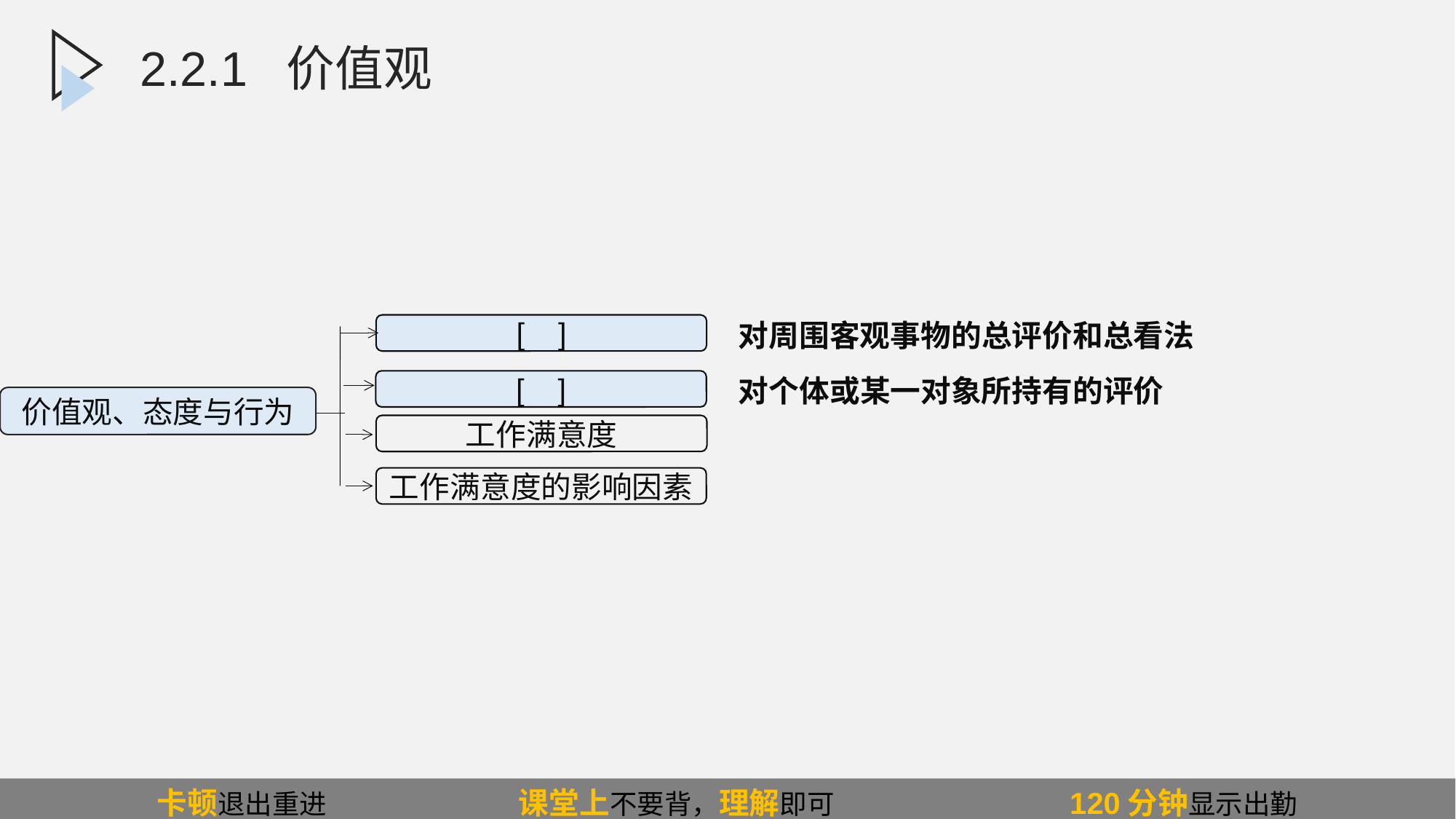

2.2.1  价值观
对周围客观事物的总评价和总看法
[    ]
[    ]

工作满意度
工作满意度的影响因素
价值观、态度与行为
对个体或某一对象所持有的评价